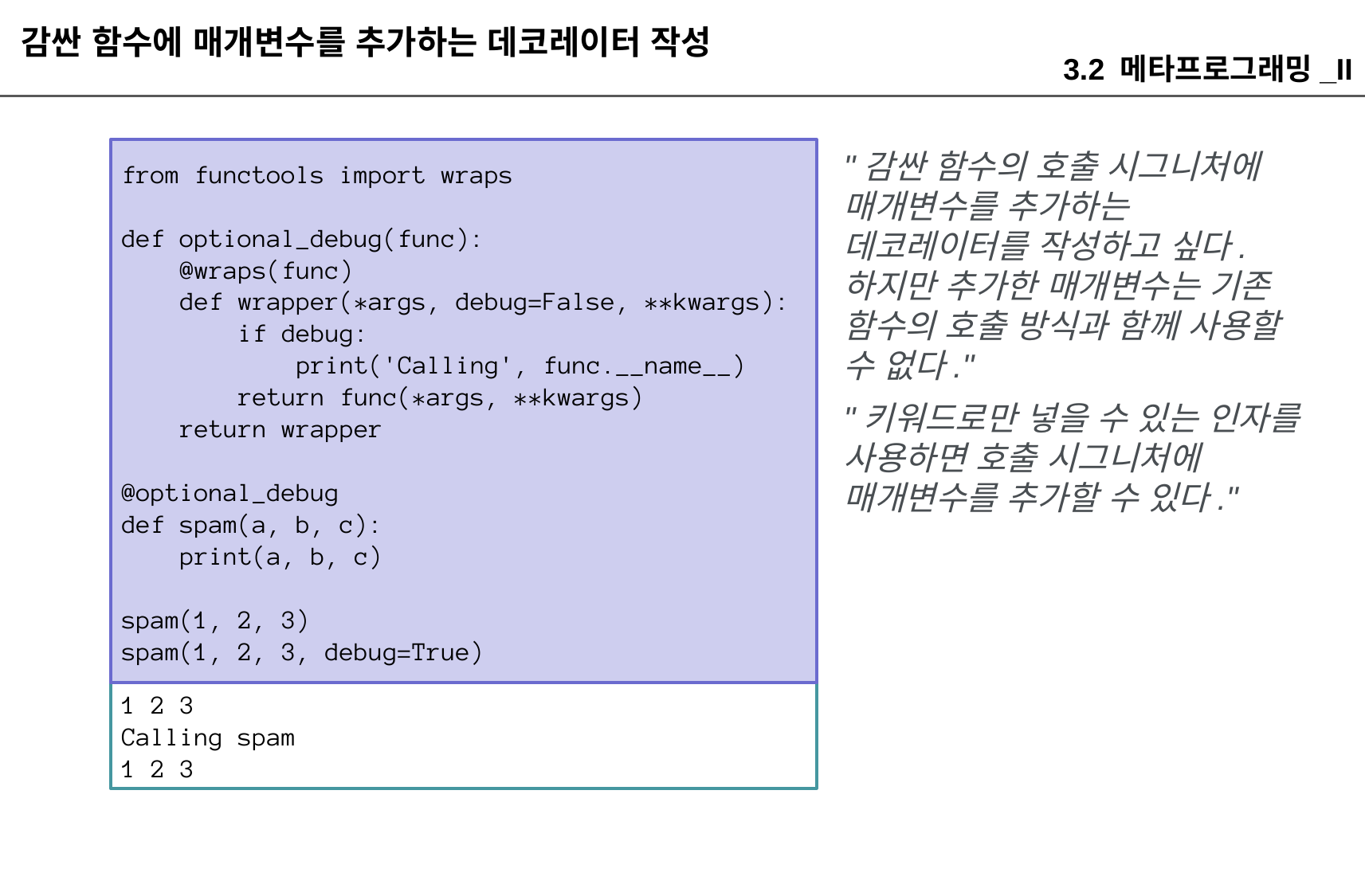

감싼 함수에 매개변수를 추가하는 데코레이터 작성
3.2 메타프로그래밍_II
from functools import wraps

def optional_debug(func):
    @wraps(func)
    def wrapper(*args, debug=False, **kwargs):
        if debug:
            print('Calling', func.__name__)
        return func(*args, **kwargs)
    return wrapper

@optional_debug
def spam(a, b, c):
    print(a, b, c)

spam(1, 2, 3)
spam(1, 2, 3, debug=True)
"감싼 함수의 호출 시그니처에 매개변수를 추가하는 데코레이터를 작성하고 싶다.  하지만 추가한 매개변수는 기존 함수의 호출 방식과 함께 사용할 수 없다."
"키워드로만 넣을 수 있는 인자를 사용하면 호출 시그니처에 매개변수를 추가할 수 있다."
1 2 3
Calling spam
1 2 3